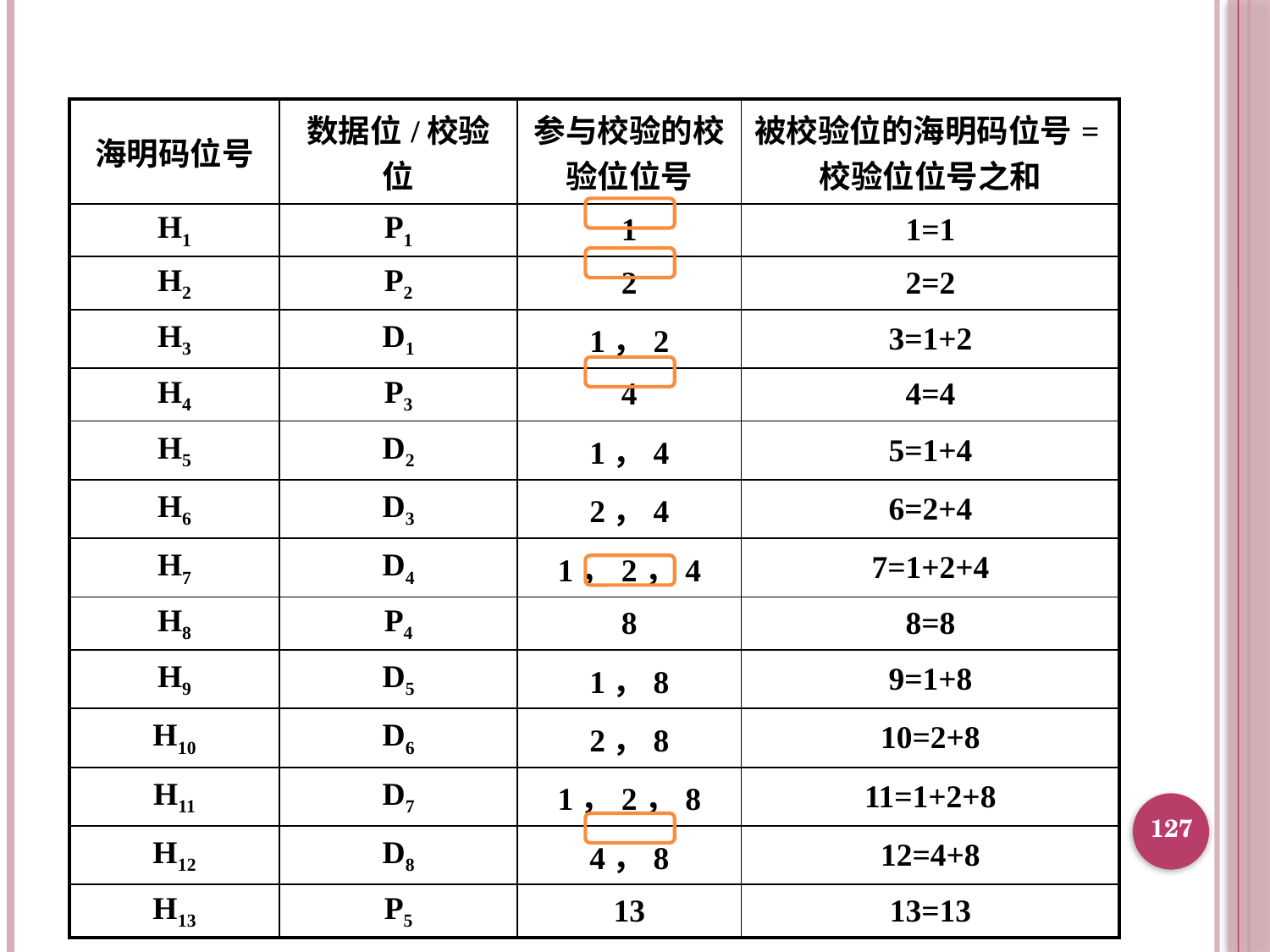

| 海明码位号 | 数据位/校验位 | 参与校验的校验位位号 | 被校验位的海明码位号=校验位位号之和 |
| --- | --- | --- | --- |
| H1 | P1 | 1 | 1=1 |
| H2 | P2 | 2 | 2=2 |
| H3 | D1 | 1，2 | 3=1+2 |
| H4 | P3 | 4 | 4=4 |
| H5 | D2 | 1，4 | 5=1+4 |
| H6 | D3 | 2，4 | 6=2+4 |
| H7 | D4 | 1，2，4 | 7=1+2+4 |
| H8 | P4 | 8 | 8=8 |
| H9 | D5 | 1，8 | 9=1+8 |
| H10 | D6 | 2，8 | 10=2+8 |
| H11 | D7 | 1，2，8 | 11=1+2+8 |
| H12 | D8 | 4，8 | 12=4+8 |
| H13 | P5 | 13 | 13=13 |

127